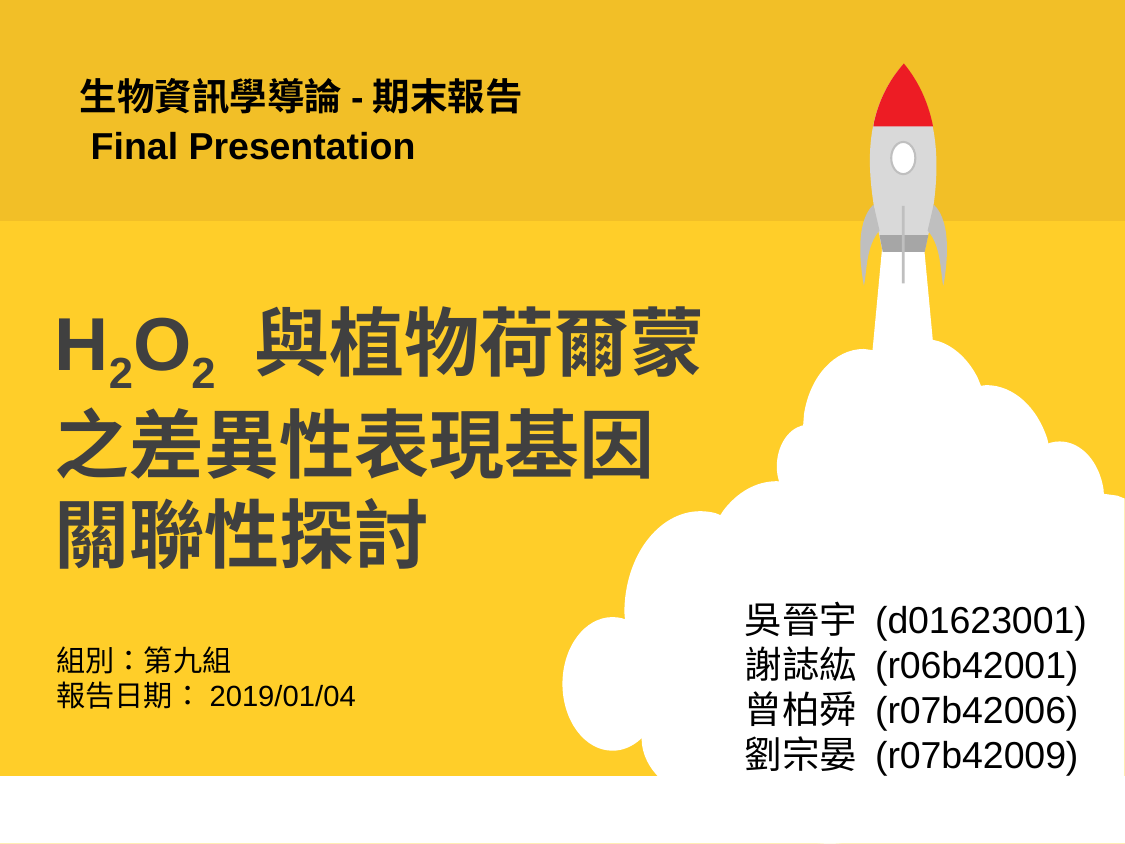

生物資訊學導論-期末報告
Final Presentation

H2O2 與植物荷爾蒙之差異性表現基因關聯性探討
吳晉宇 (d01623001)
謝誌紘 (r06b42001)
曾柏舜 (r07b42006)
劉宗晏 (r07b42009)
組別：第九組
報告日期：2019/01/04